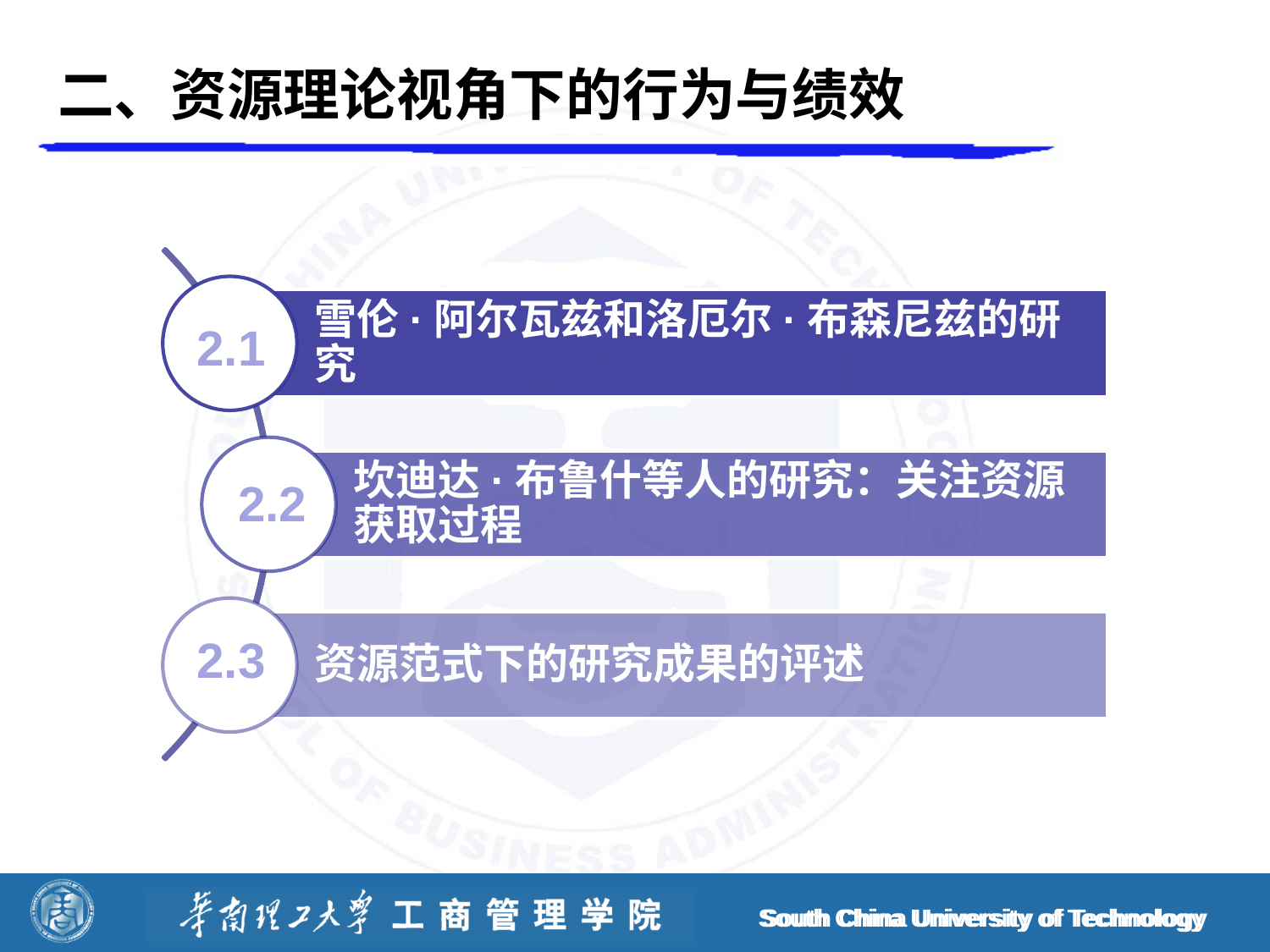

# 二、资源理论视角下的行为与绩效
雪伦·阿尔瓦兹和洛厄尔·布森尼兹的研究
坎迪达·布鲁什等人的研究：关注资源获取过程
资源范式下的研究成果的评述
2.1
2.2
2.3
South China University of Technology
South China University of Technology